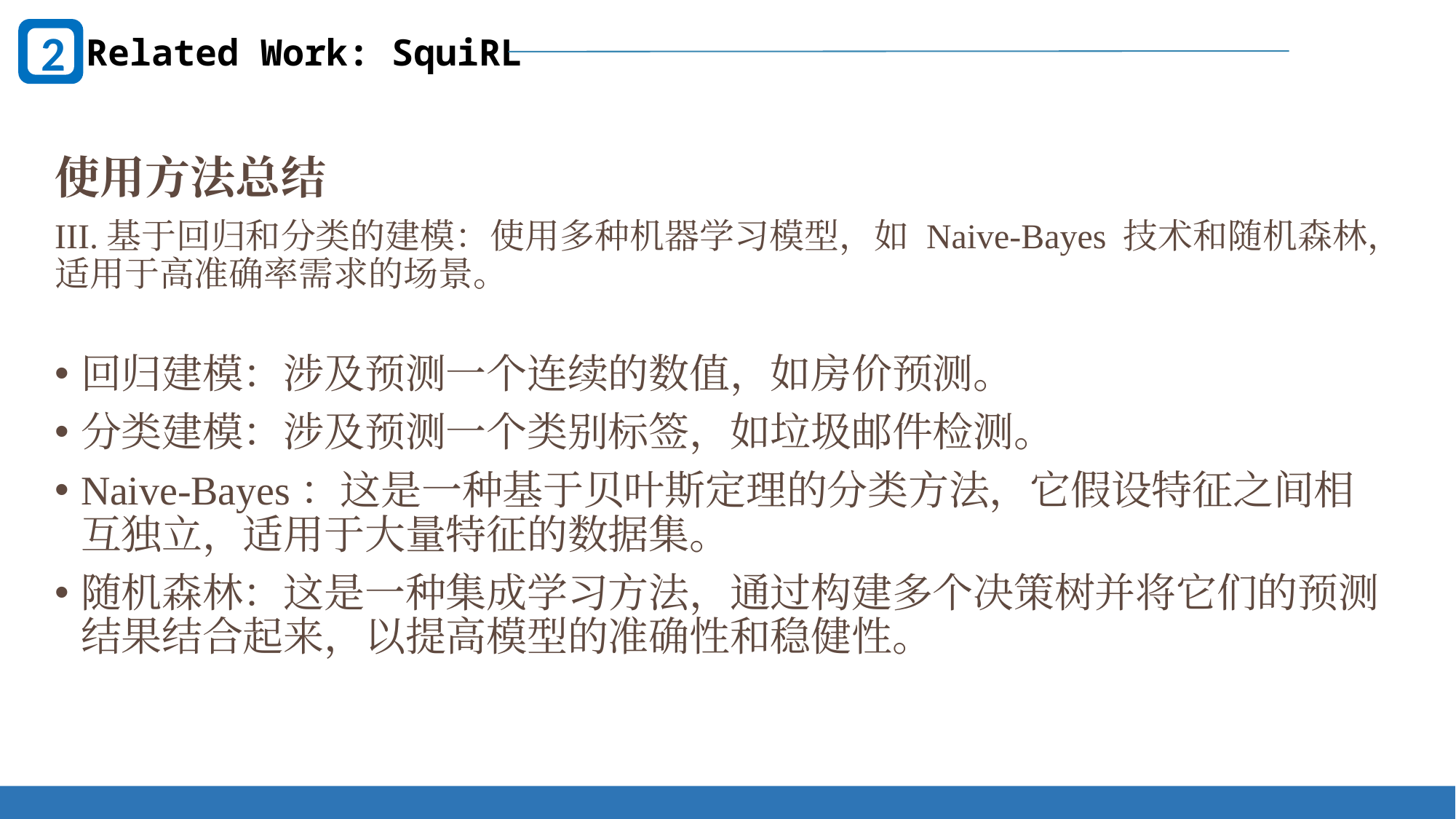

2
Related Work: SquiRL
使用方法总结
III.基于回归和分类的建模：使用多种机器学习模型，如 Naive-Bayes 技术和随机森林，适用于高准确率需求的场景。

回归建模：涉及预测一个连续的数值，如房价预测。
分类建模：涉及预测一个类别标签，如垃圾邮件检测。
Naive-Bayes：这是一种基于贝叶斯定理的分类方法，它假设特征之间相互独立，适用于大量特征的数据集。
随机森林：这是一种集成学习方法，通过构建多个决策树并将它们的预测结果结合起来，以提高模型的准确性和稳健性。